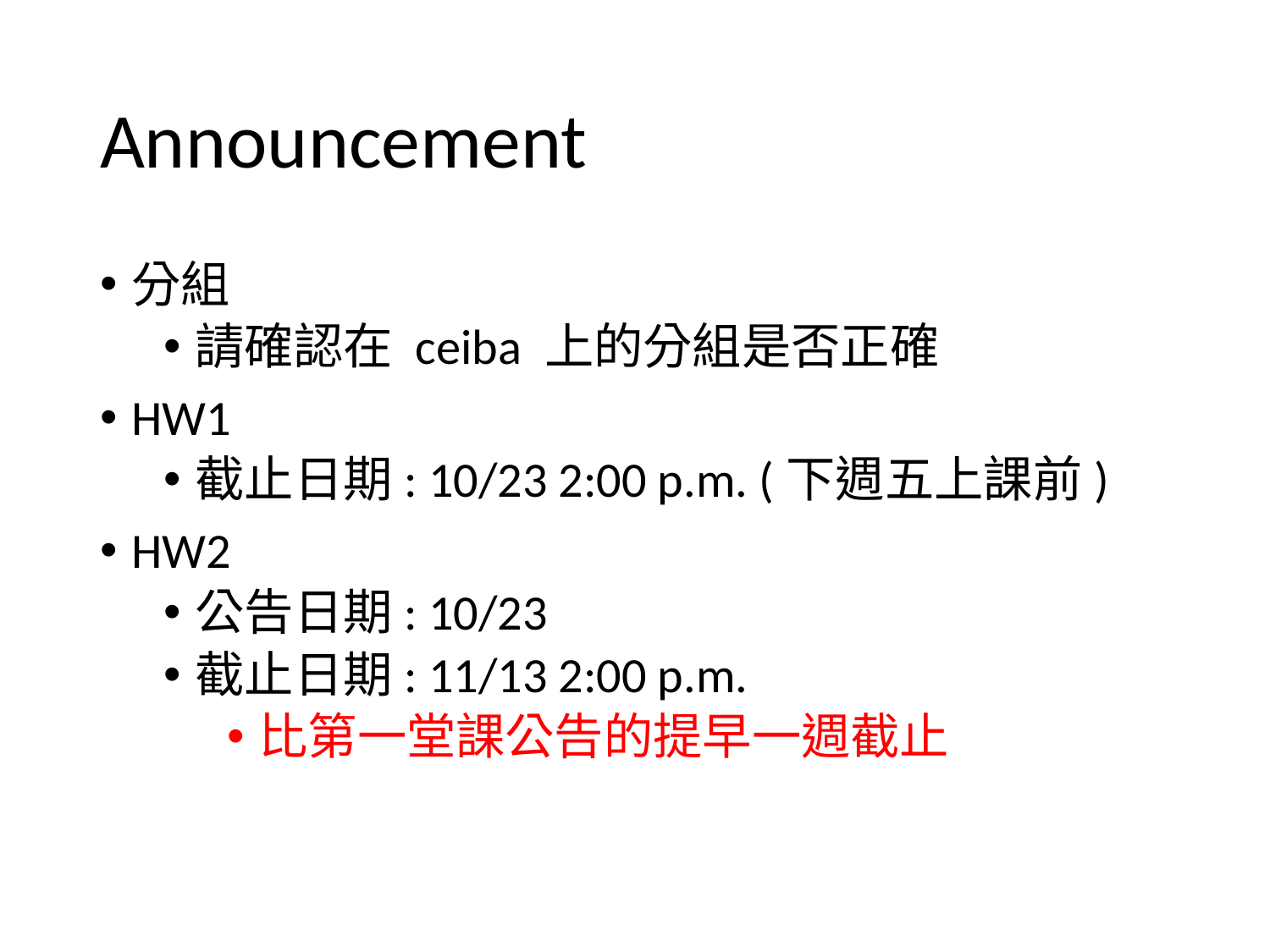

# Announcement
分組
請確認在 ceiba 上的分組是否正確
HW1
截止日期: 10/23 2:00 p.m. (下週五上課前)
HW2
公告日期: 10/23
截止日期: 11/13 2:00 p.m.
比第一堂課公告的提早一週截止